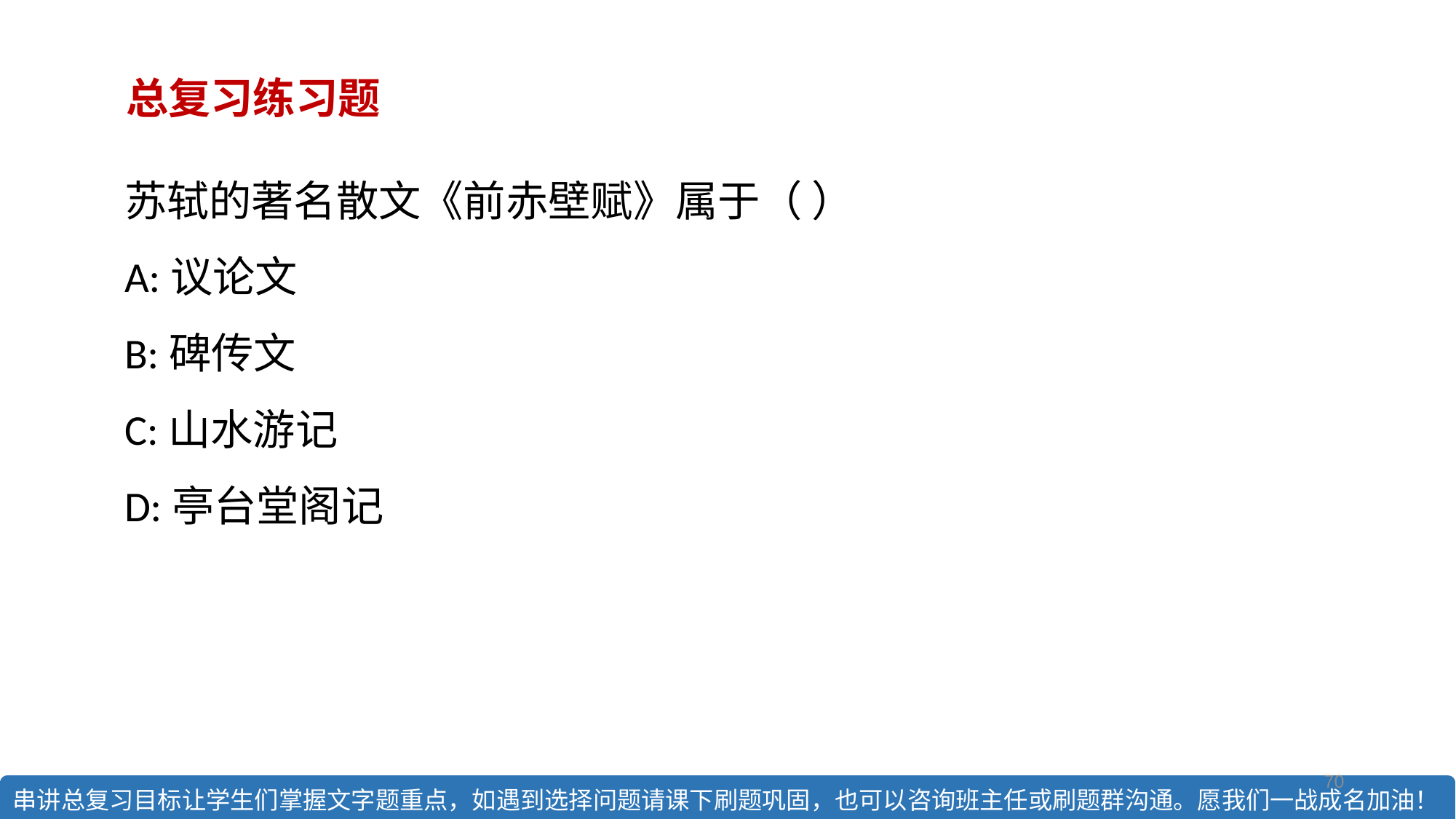

总复习练习题
苏轼的著名散文《前赤壁赋》属于（ ）
A:议论文
B:碑传文
C:山水游记
D:亭台堂阁记
70